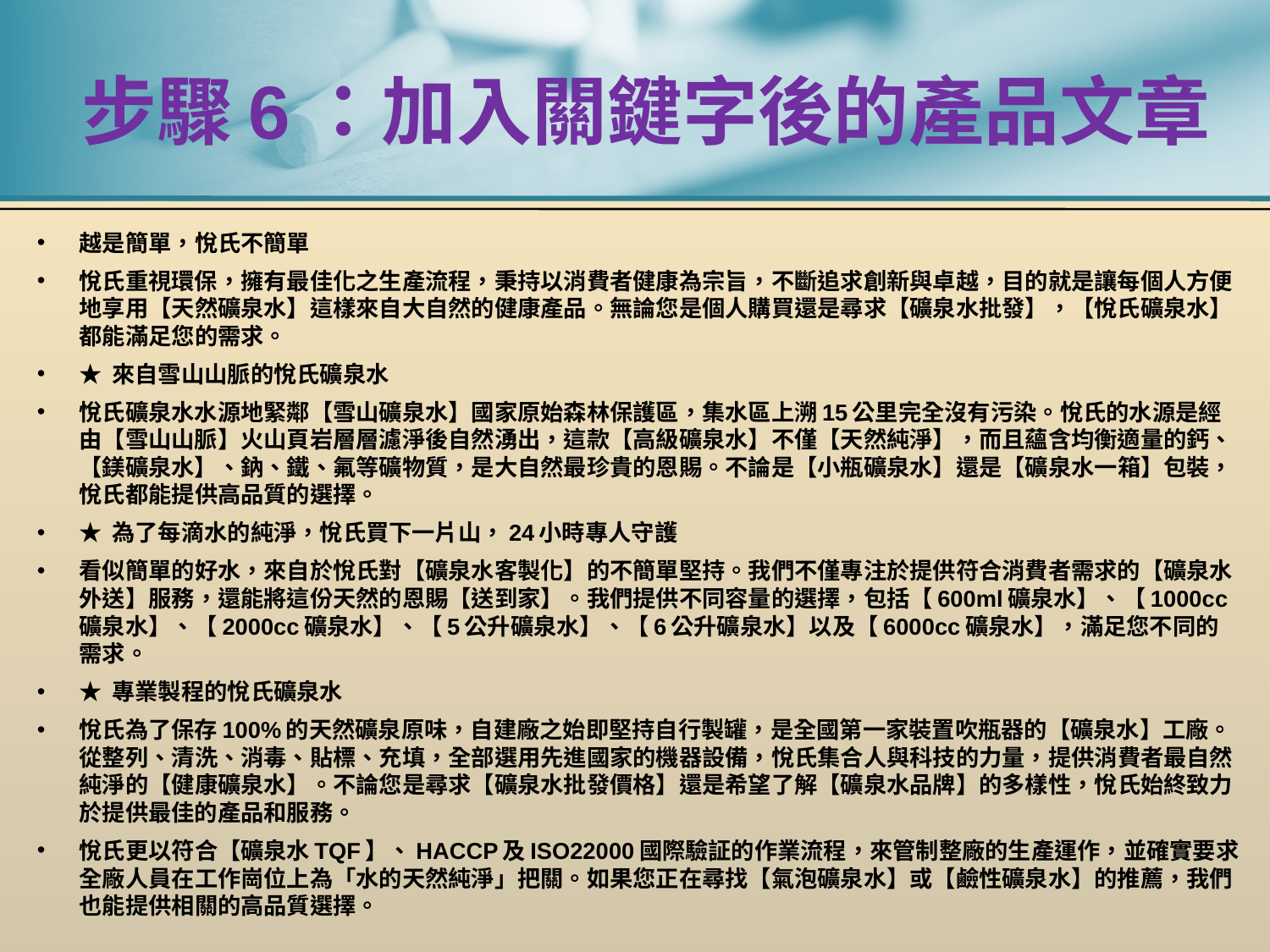

# 步驟6：加入關鍵字後的產品文章
越是簡單，悅氏不簡單
悅氏重視環保，擁有最佳化之生產流程，秉持以消費者健康為宗旨，不斷追求創新與卓越，目的就是讓每個人方便地享用【天然礦泉水】這樣來自大自然的健康產品。無論您是個人購買還是尋求【礦泉水批發】，【悅氏礦泉水】都能滿足您的需求。
★ 來自雪山山脈的悅氏礦泉水
悅氏礦泉水水源地緊鄰【雪山礦泉水】國家原始森林保護區，集水區上溯15公里完全沒有污染。悅氏的水源是經由【雪山山脈】火山頁岩層層濾淨後自然湧出，這款【高級礦泉水】不僅【天然純淨】，而且蘊含均衡適量的鈣、【鎂礦泉水】、鈉、鐵、氟等礦物質，是大自然最珍貴的恩賜。不論是【小瓶礦泉水】還是【礦泉水一箱】包裝，悅氏都能提供高品質的選擇。
★ 為了每滴水的純淨，悅氏買下一片山，24小時專人守護
看似簡單的好水，來自於悅氏對【礦泉水客製化】的不簡單堅持。我們不僅專注於提供符合消費者需求的【礦泉水外送】服務，還能將這份天然的恩賜【送到家】。我們提供不同容量的選擇，包括【600ml礦泉水】、【1000cc礦泉水】、【2000cc礦泉水】、【5公升礦泉水】、【6公升礦泉水】以及【6000cc礦泉水】，滿足您不同的需求。
★ 專業製程的悅氏礦泉水
悅氏為了保存100%的天然礦泉原味，自建廠之始即堅持自行製罐，是全國第一家裝置吹瓶器的【礦泉水】工廠。從整列、清洗、消毒、貼標、充填，全部選用先進國家的機器設備，悅氏集合人與科技的力量，提供消費者最自然純淨的【健康礦泉水】。不論您是尋求【礦泉水批發價格】還是希望了解【礦泉水品牌】的多樣性，悅氏始終致力於提供最佳的產品和服務。
悅氏更以符合【礦泉水TQF】、HACCP及ISO22000國際驗証的作業流程，來管制整廠的生產運作，並確實要求全廠人員在工作崗位上為「水的天然純淨」把關。如果您正在尋找【氣泡礦泉水】或【鹼性礦泉水】的推薦，我們也能提供相關的高品質選擇。